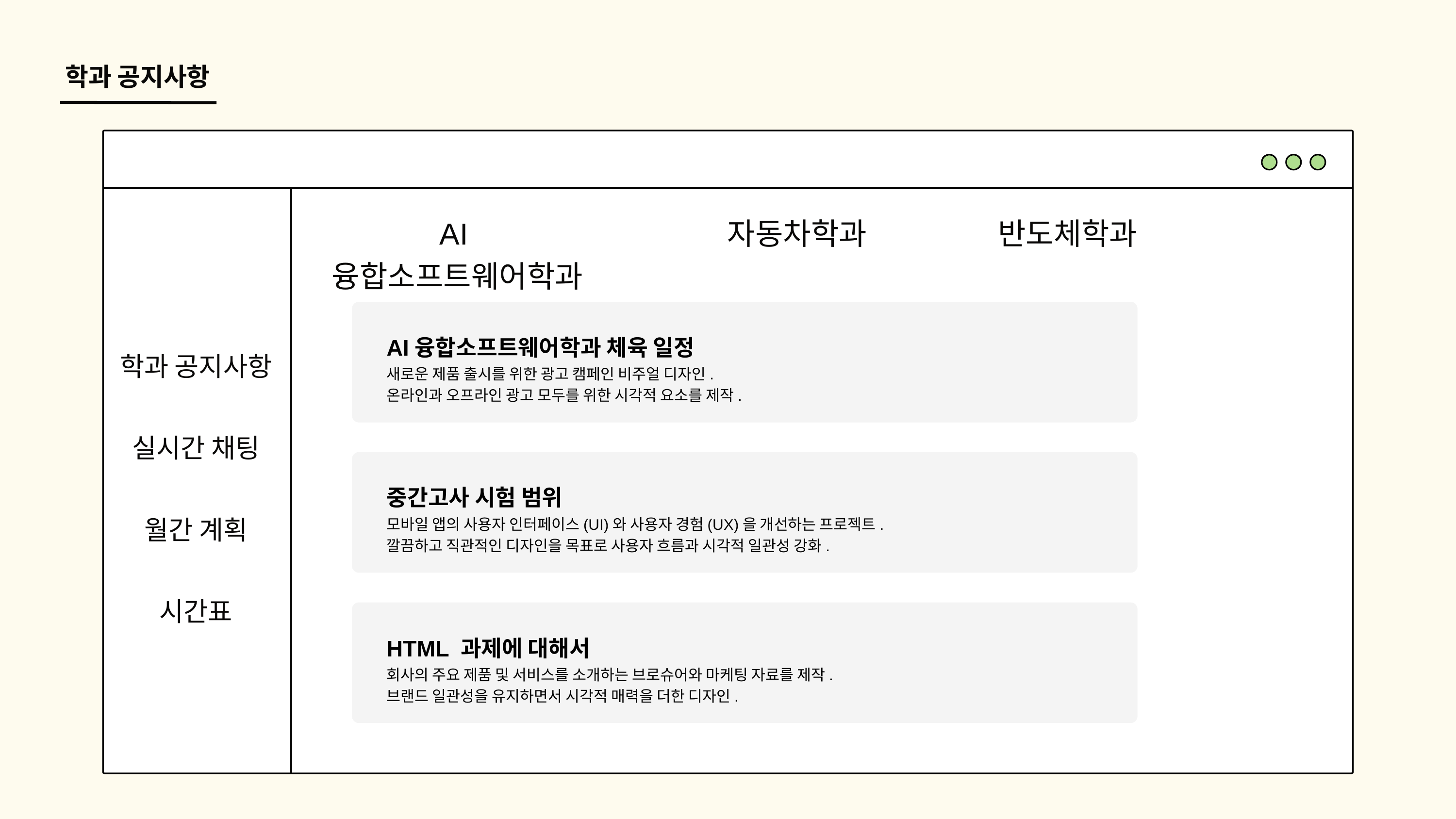

학과 공지사항

AI융합소프트웨어학과
자동차학과
반도체학과

AI융합소프트웨어학과 체육 일정
학과 공지사항
새로운 제품 출시를 위한 광고 캠페인 비주얼 디자인.
온라인과 오프라인 광고 모두를 위한 시각적 요소를 제작.
실시간 채팅

중간고사 시험 범위
월간 계획
모바일 앱의 사용자 인터페이스(UI)와 사용자 경험(UX)을 개선하는 프로젝트.
깔끔하고 직관적인 디자인을 목표로 사용자 흐름과 시각적 일관성 강화.
시간표

HTML 과제에 대해서
회사의 주요 제품 및 서비스를 소개하는 브로슈어와 마케팅 자료를 제작.
브랜드 일관성을 유지하면서 시각적 매력을 더한 디자인.